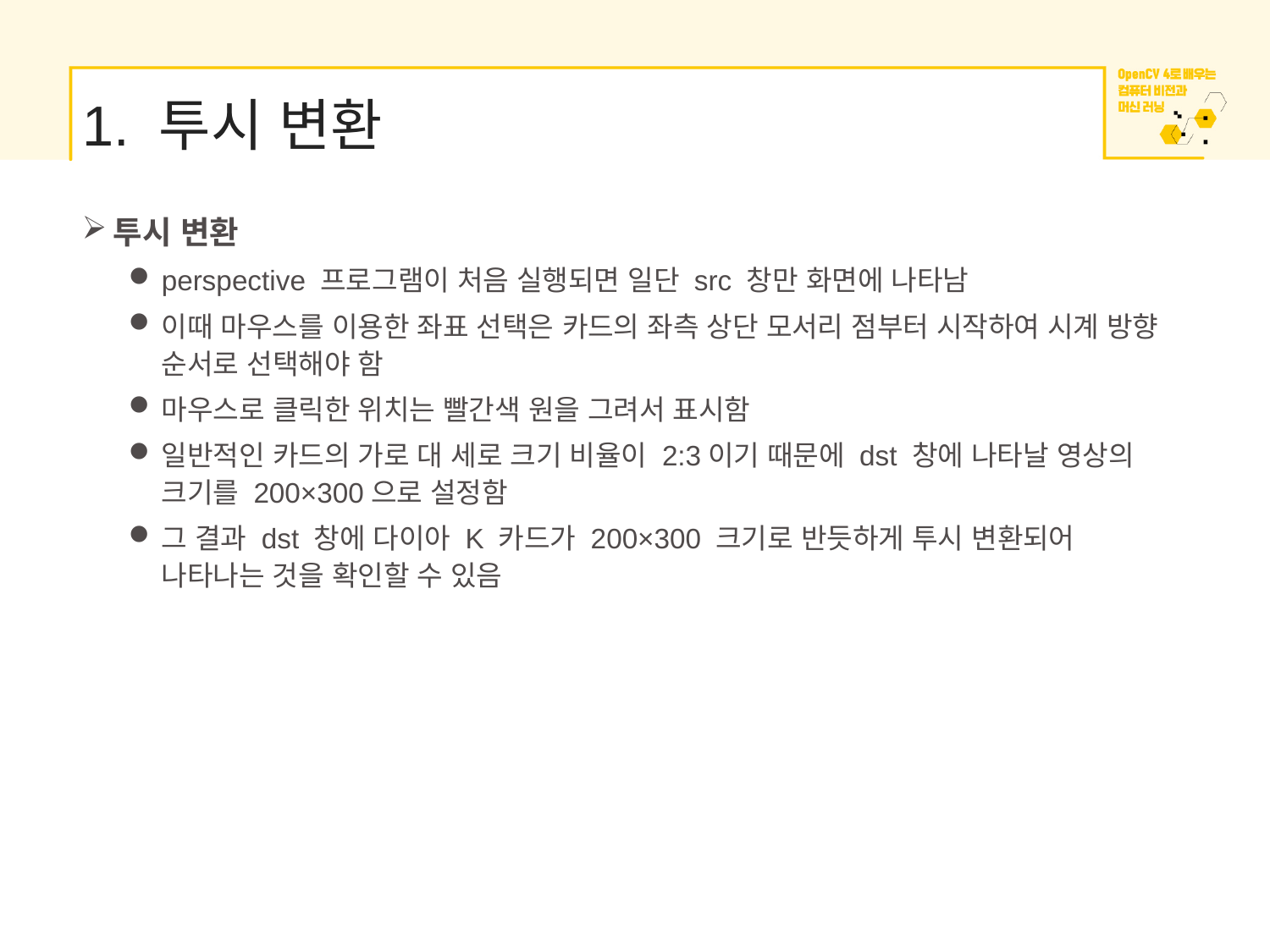

# 1. 투시 변환
투시 변환
perspective 프로그램이 처음 실행되면 일단 src 창만 화면에 나타남
이때 마우스를 이용한 좌표 선택은 카드의 좌측 상단 모서리 점부터 시작하여 시계 방향 순서로 선택해야 함
마우스로 클릭한 위치는 빨간색 원을 그려서 표시함
일반적인 카드의 가로 대 세로 크기 비율이 2:3이기 때문에 dst 창에 나타날 영상의 크기를 200×300으로 설정함
그 결과 dst 창에 다이아 K 카드가 200×300 크기로 반듯하게 투시 변환되어 나타나는 것을 확인할 수 있음